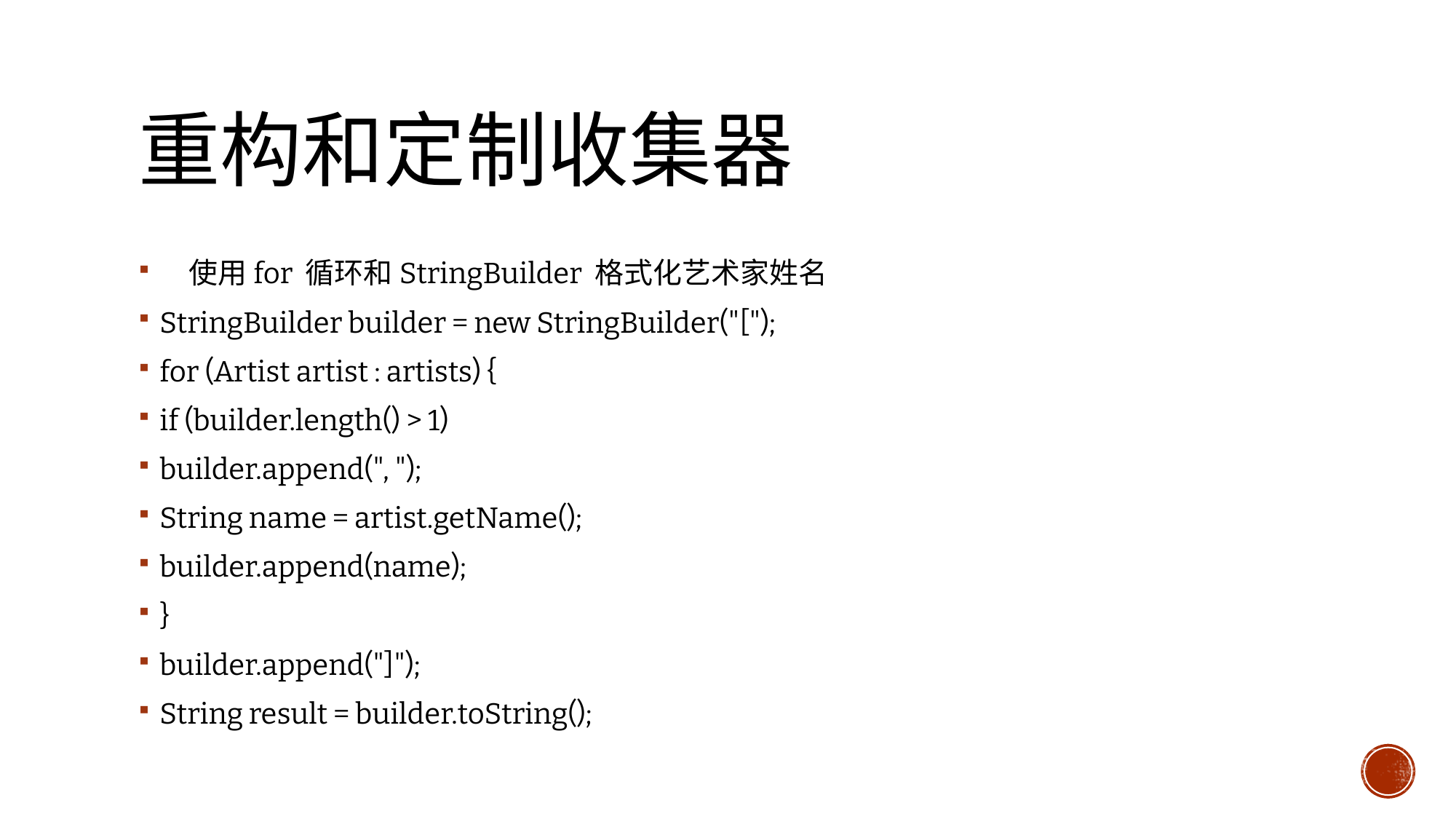

# 重构和定制收集器
　使用for 循环和StringBuilder 格式化艺术家姓名
StringBuilder builder = new StringBuilder("[");
for (Artist artist : artists) {
if (builder.length() > 1)
builder.append(", ");
String name = artist.getName();
builder.append(name);
}
builder.append("]");
String result = builder.toString();